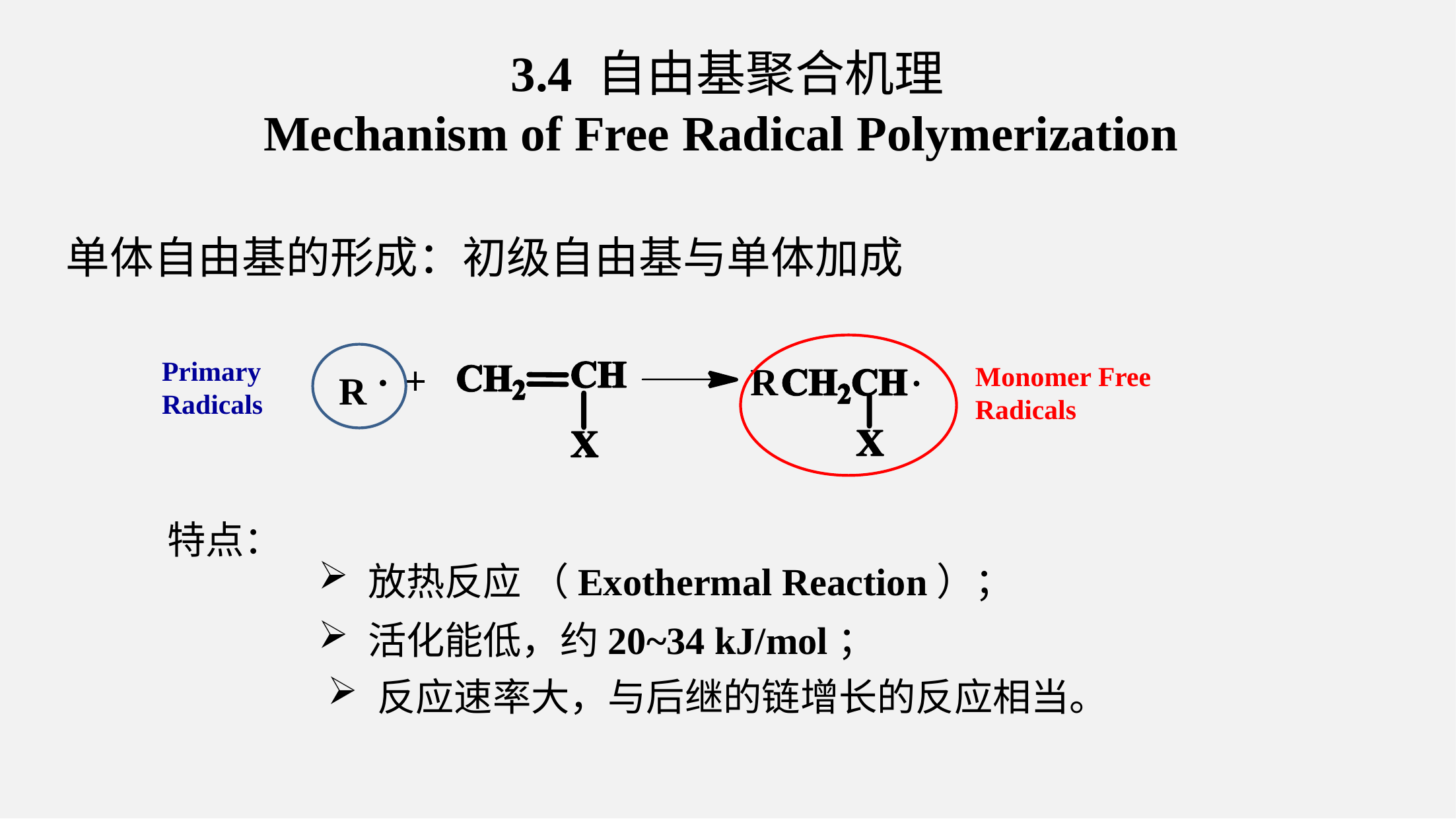

3.4 自由基聚合机理
Mechanism of Free Radical Polymerization
单体自由基的形成：初级自由基与单体加成

Primary Radicals
R
Monomer Free Radicals

R
特点：
放热反应 （Exothermal Reaction）；

活化能低，约20~34 kJ/mol；
反应速率大，与后继的链增长的反应相当。